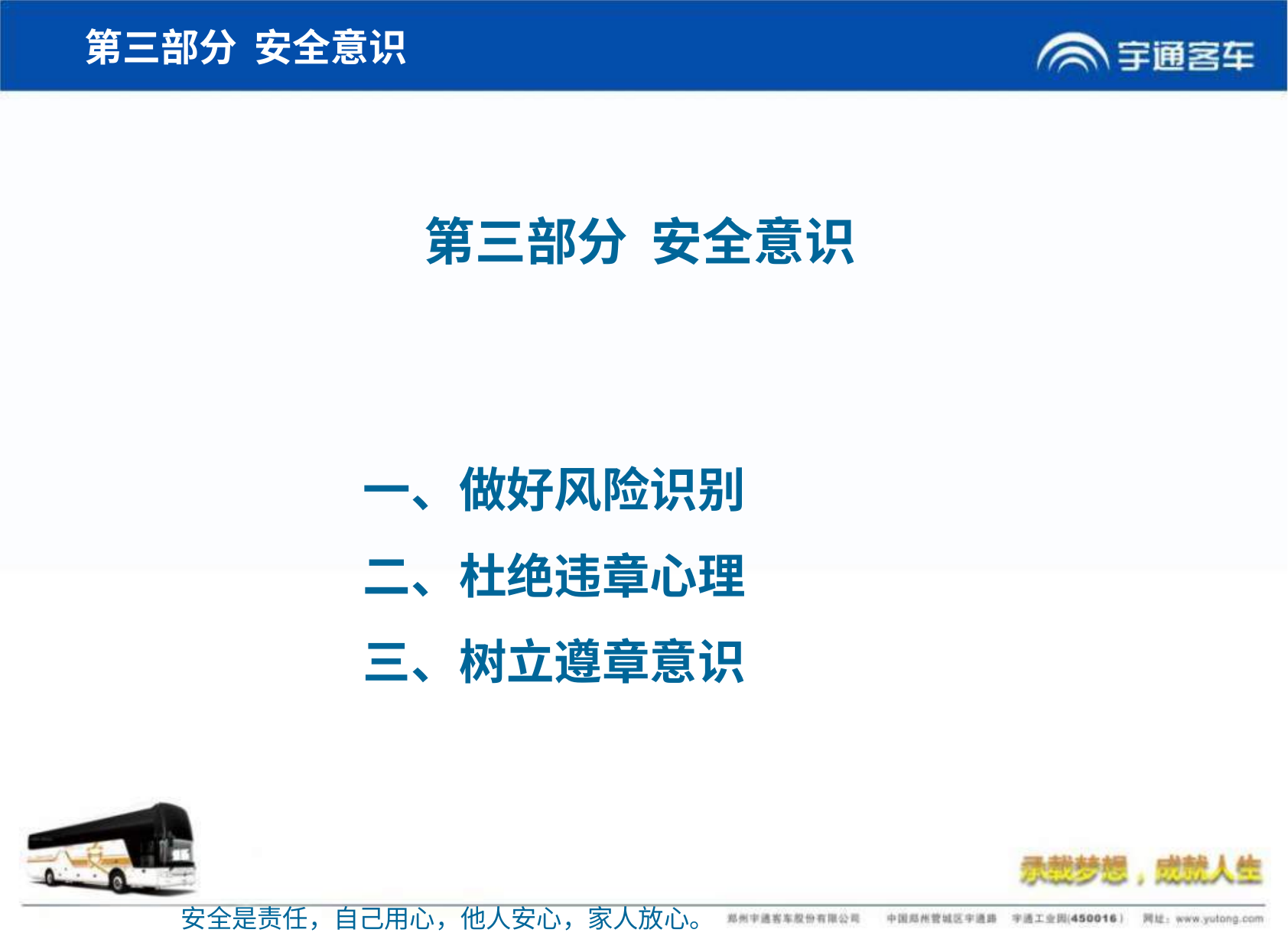

第三部分  安全意识
第三部分  安全意识
一、做好风险识别
二、杜绝违章心理
三、树立遵章意识